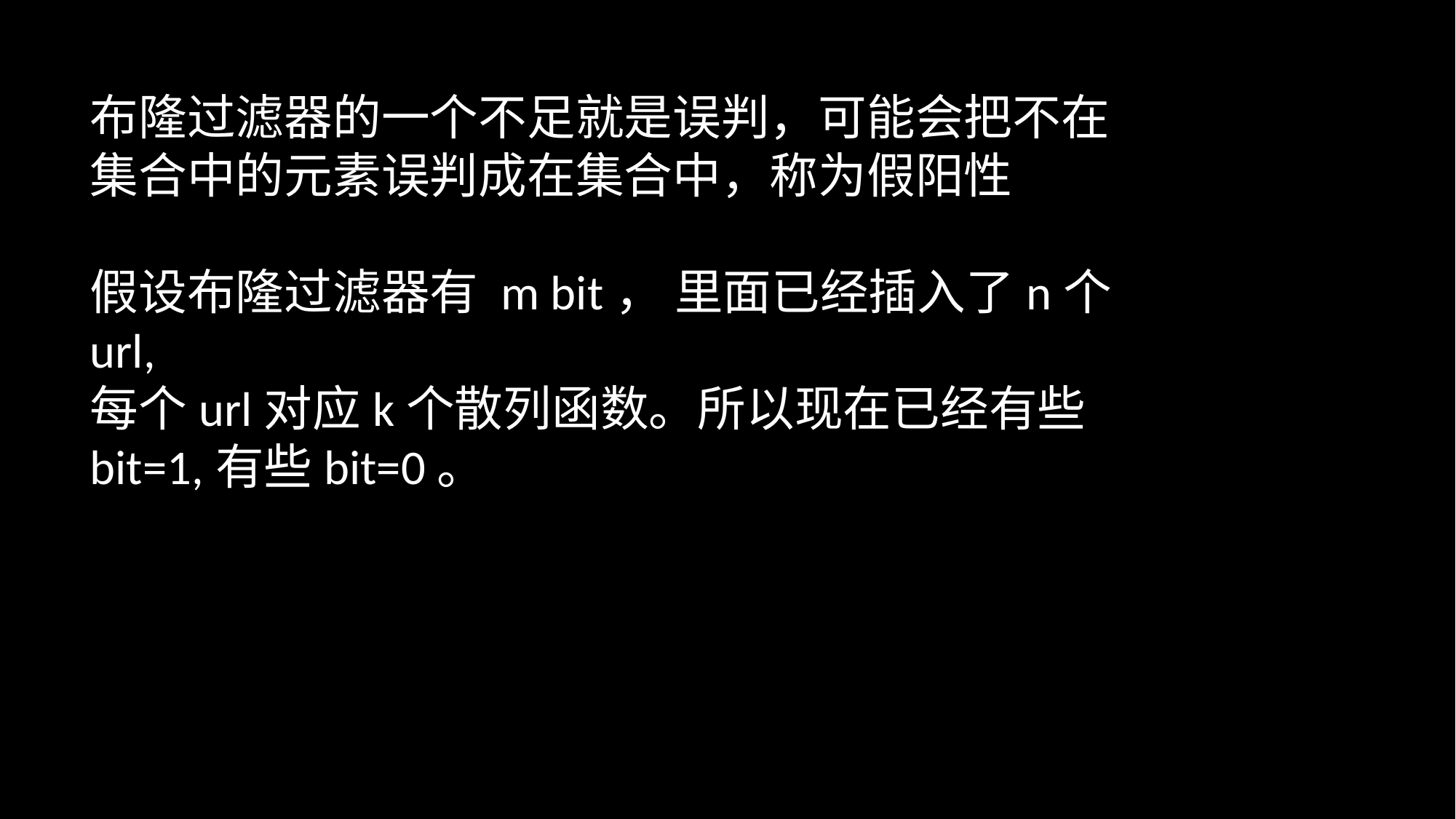

布隆过滤器的一个不足就是误判，可能会把不在集合中的元素误判成在集合中，称为假阳性

假设布隆过滤器有 m bit， 里面已经插入了n个url,
每个url对应k个散列函数。所以现在已经有些bit=1,有些bit=0。